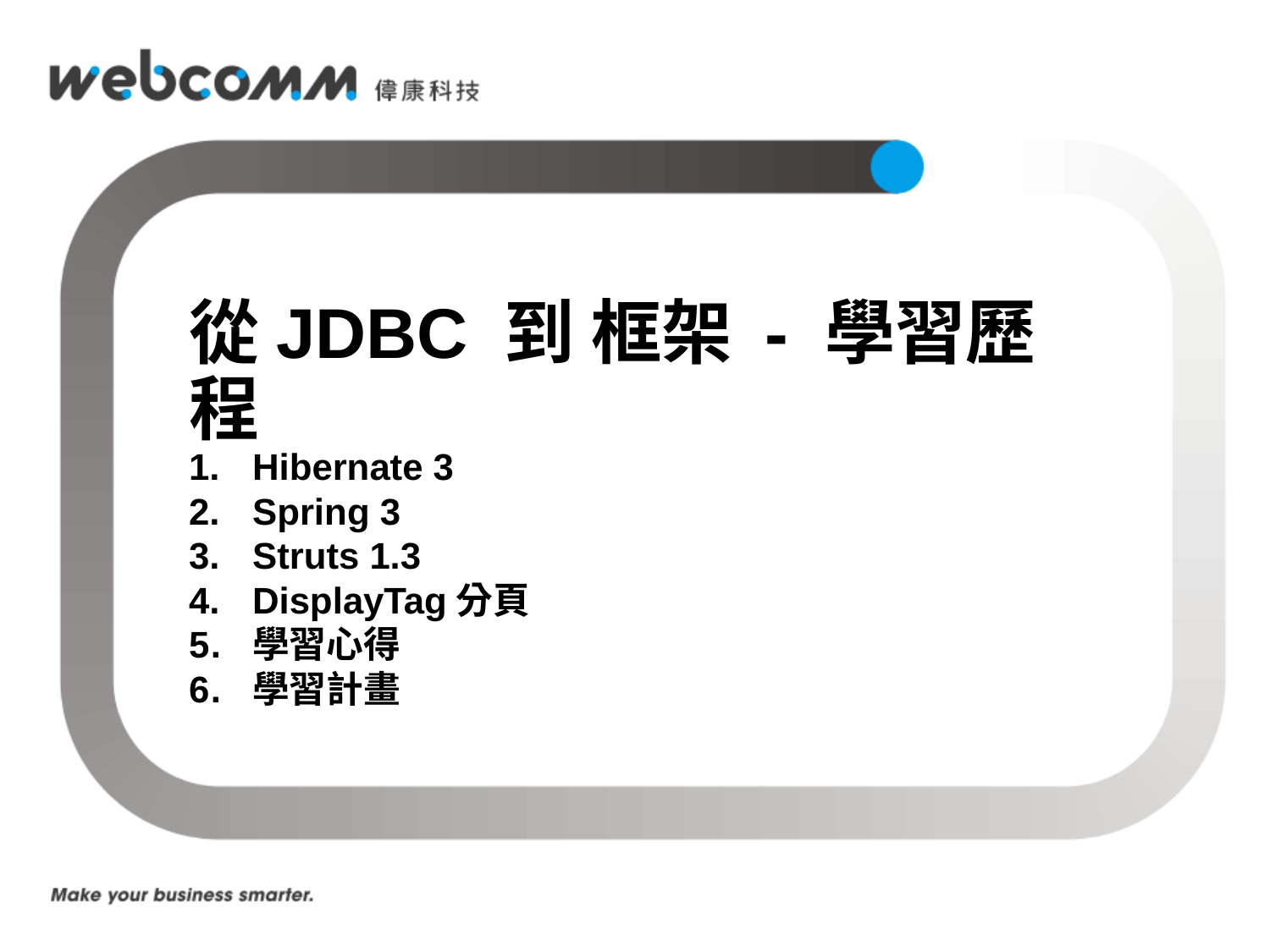

# 從JDBC 到 框架 - 學習歷程
Hibernate 3
Spring 3
Struts 1.3
DisplayTag分頁
學習心得
學習計畫